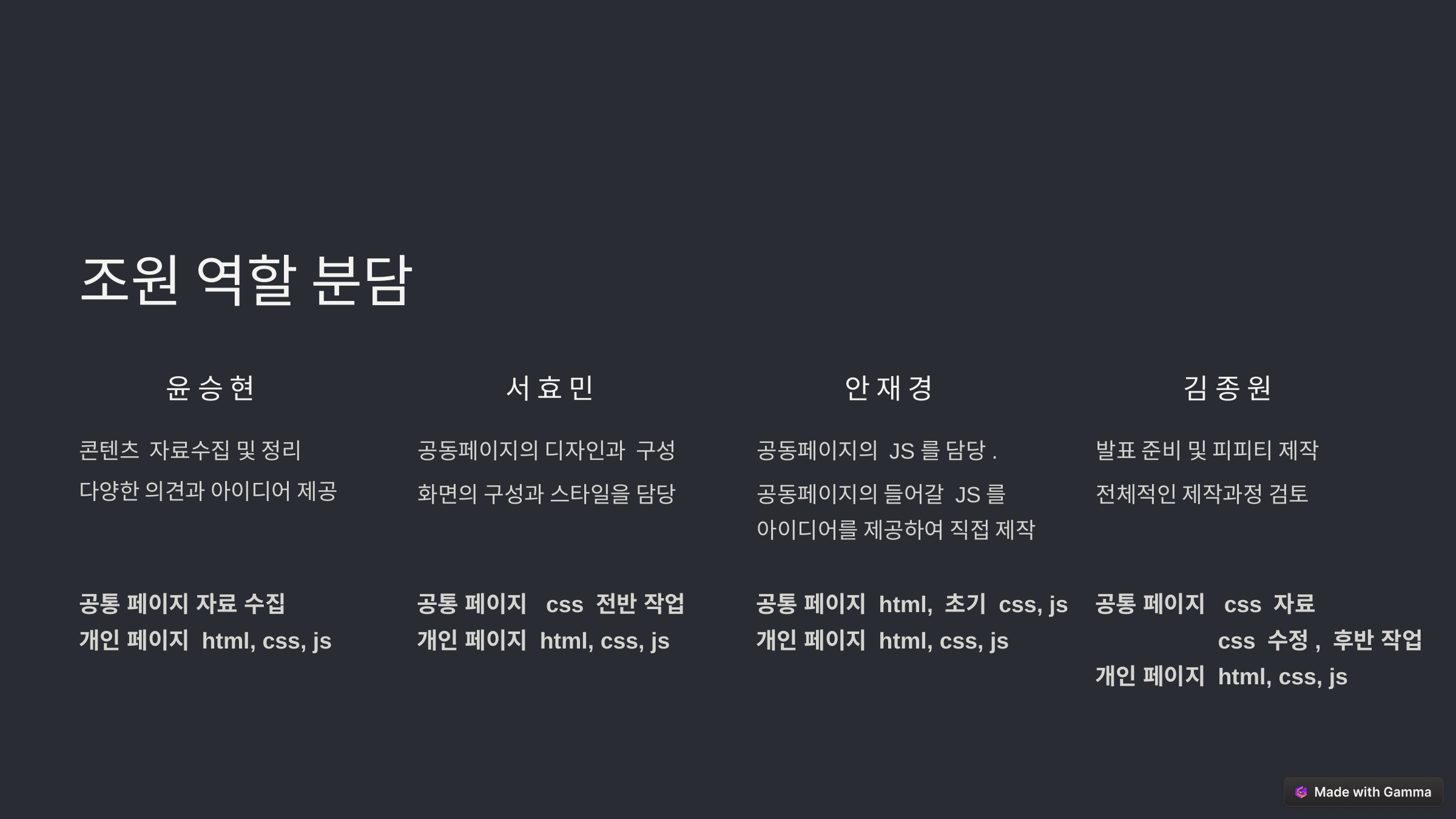

조원 역할 분담
           윤 승 현
             서 효 민
             안 재 경
             김 종 원
콘텐츠  자료수집 및 정리
공동페이지의 디자인과  구성
공동페이지의 JS를 담당.
발표 준비 및 피피티 제작
다양한 의견과 아이디어 제공
화면의 구성과 스타일을 담당
공동페이지의 들어갈 JS를
아이디어를 제공하여 직접 제작
전체적인 제작과정 검토
공통 페이지 자료 수집
개인 페이지 html, css, js
공통 페이지  css 전반 작업
개인 페이지 html, css, js
공통 페이지 html, 초기 css, js
개인 페이지 html, css, js
공통 페이지  css 자료
	     css 수정, 후반 작업
개인 페이지 html, css, js